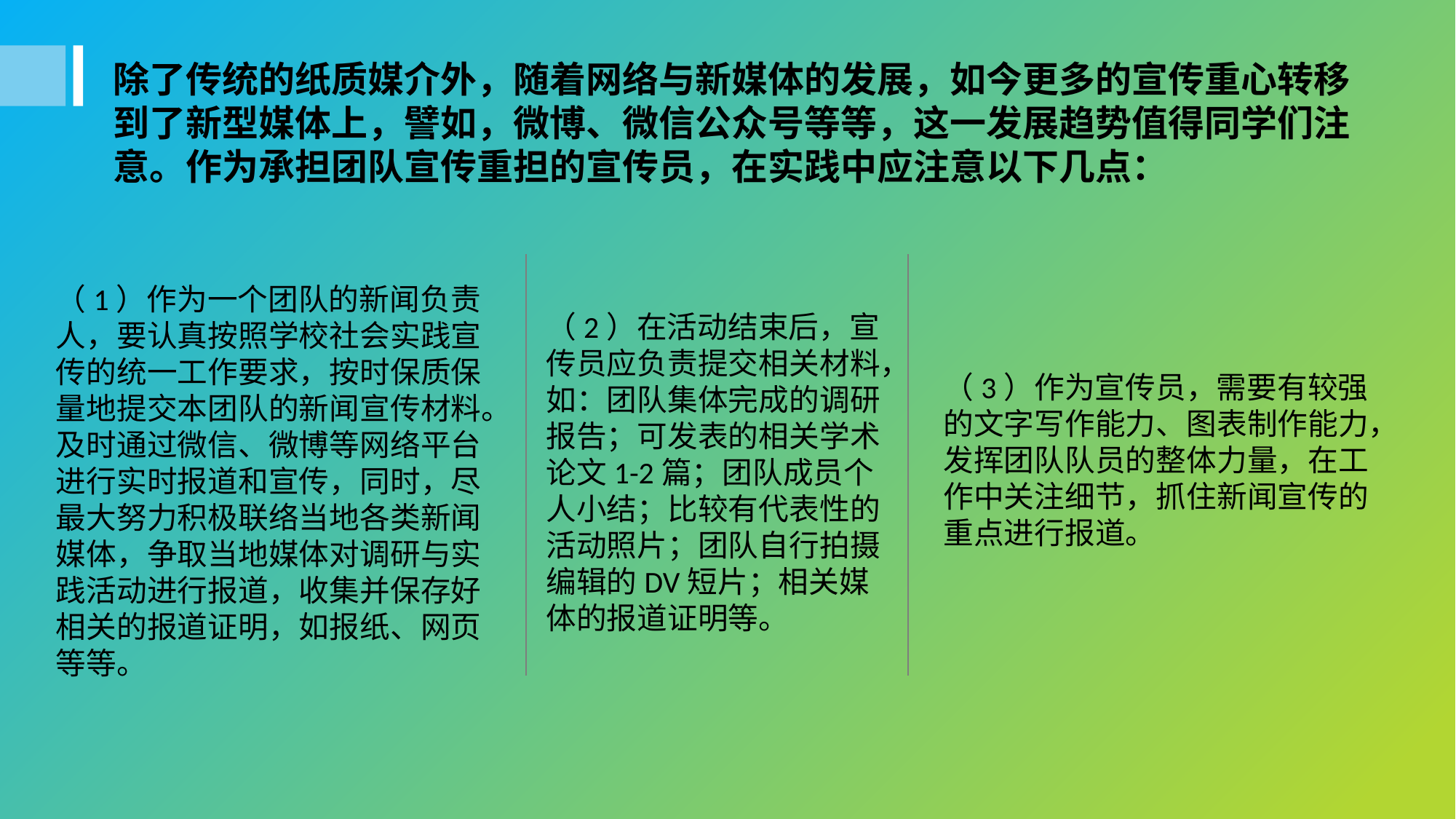

除了传统的纸质媒介外，随着网络与新媒体的发展，如今更多的宣传重心转移到了新型媒体上，譬如，微博、微信公众号等等，这一发展趋势值得同学们注意。作为承担团队宣传重担的宣传员，在实践中应注意以下几点：
（1）作为一个团队的新闻负责人，要认真按照学校社会实践宣传的统一工作要求，按时保质保量地提交本团队的新闻宣传材料。及时通过微信、微博等网络平台进行实时报道和宣传，同时，尽最大努力积极联络当地各类新闻媒体，争取当地媒体对调研与实践活动进行报道，收集并保存好相关的报道证明，如报纸、网页等等。
（2）在活动结束后，宣传员应负责提交相关材料，如：团队集体完成的调研报告；可发表的相关学术论文1-2篇；团队成员个人小结；比较有代表性的活动照片；团队自行拍摄编辑的DV短片；相关媒体的报道证明等。
（3）作为宣传员，需要有较强的文字写作能力、图表制作能力，发挥团队队员的整体力量，在工作中关注细节，抓住新闻宣传的重点进行报道。